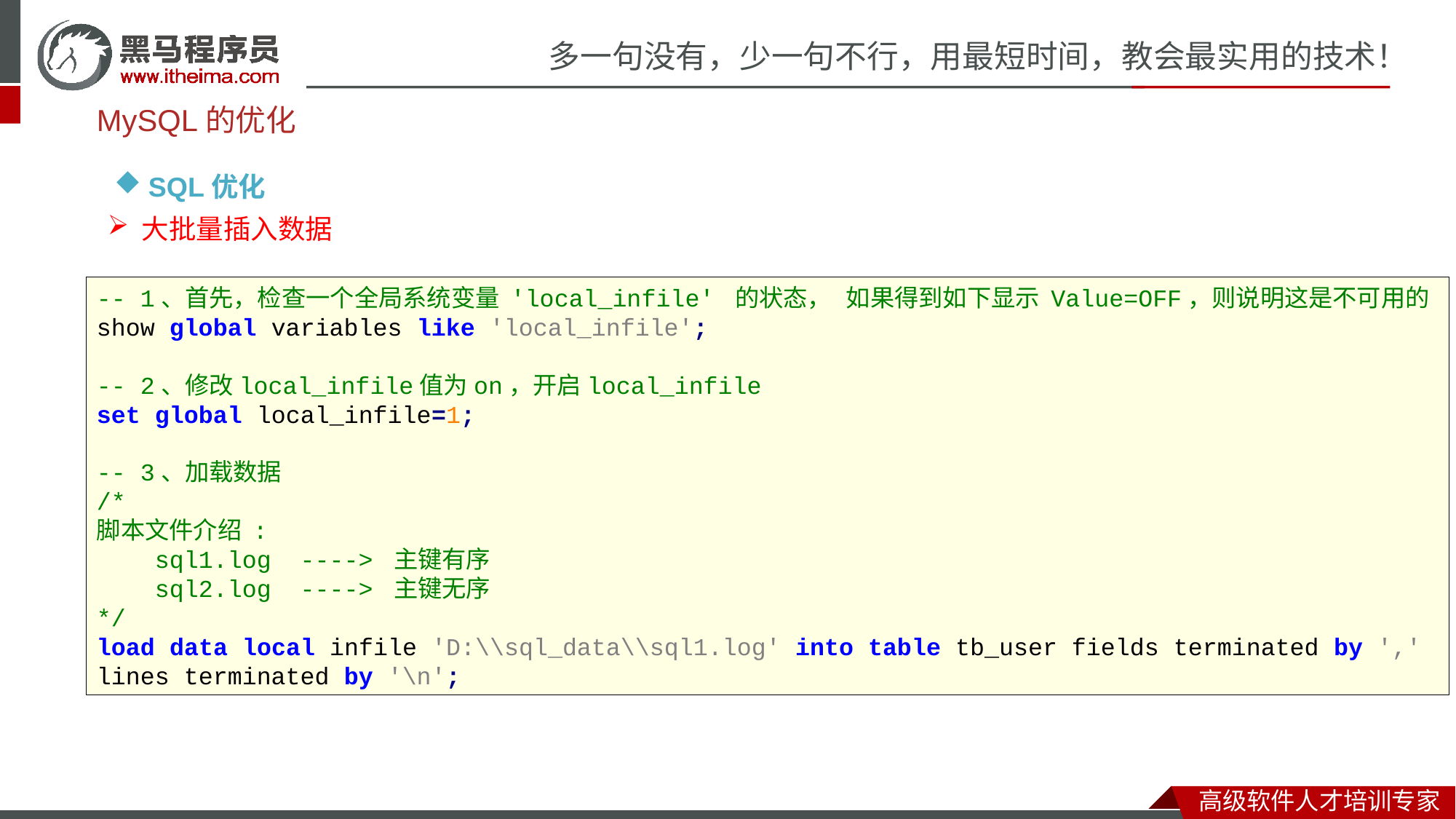

MySQL的优化
SQL优化
大批量插入数据
-- 1、首先，检查一个全局系统变量 'local_infile' 的状态， 如果得到如下显示 Value=OFF，则说明这是不可用的
show global variables like 'local_infile';

-- 2、修改local_infile值为on，开启local_infile
set global local_infile=1;

-- 3、加载数据
/*
脚本文件介绍 :
    sql1.log  ----> 主键有序
    sql2.log  ----> 主键无序
*/
load data local infile 'D:\\sql_data\\sql1.log' into table tb_user fields terminated by ',' lines terminated by '\n';